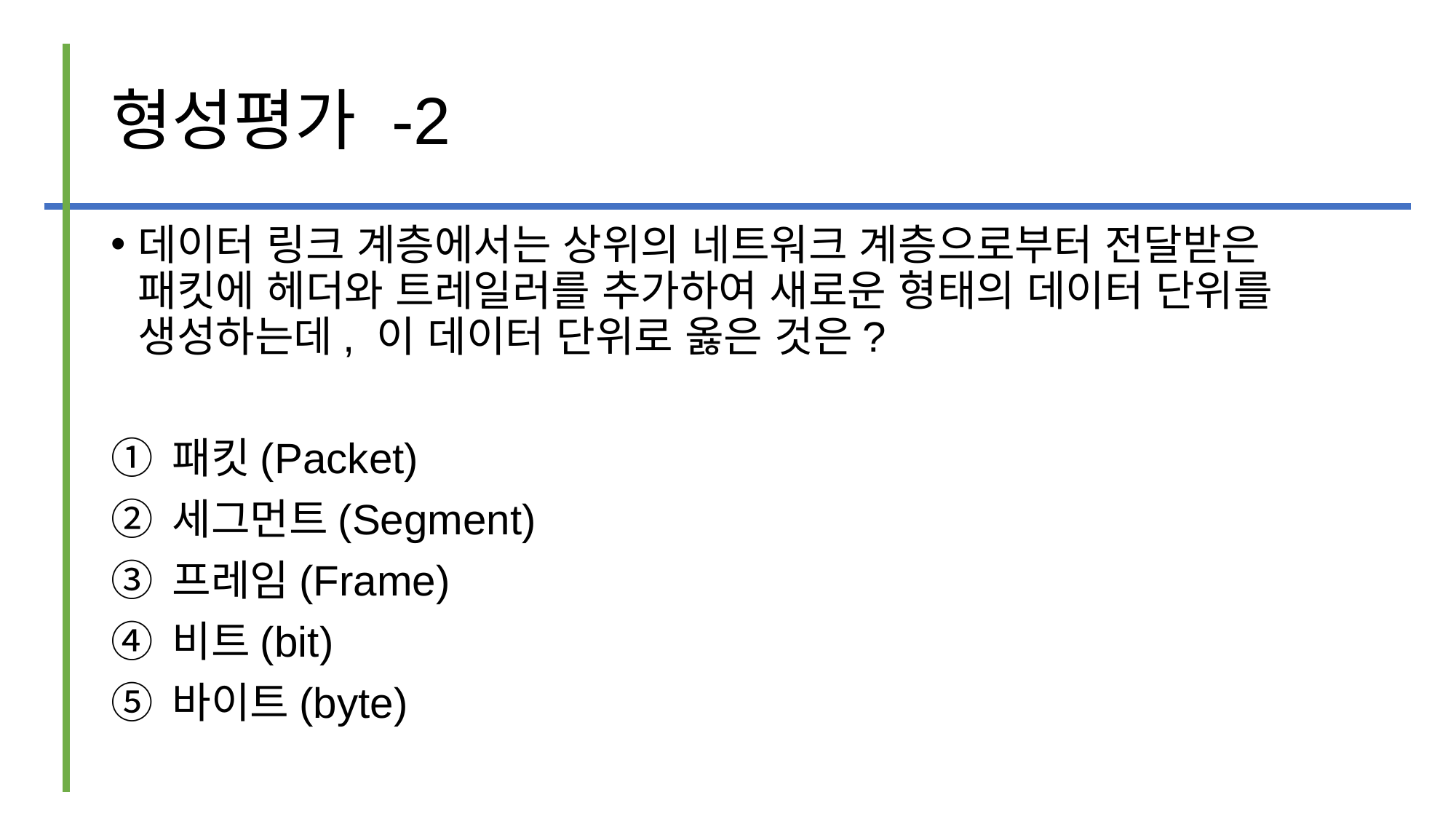

# 형성평가 -2
데이터 링크 계층에서는 상위의 네트워크 계층으로부터 전달받은 패킷에 헤더와 트레일러를 추가하여 새로운 형태의 데이터 단위를 생성하는데, 이 데이터 단위로 옳은 것은?

패킷(Packet)
세그먼트(Segment)
프레임(Frame)
비트(bit)
바이트(byte)